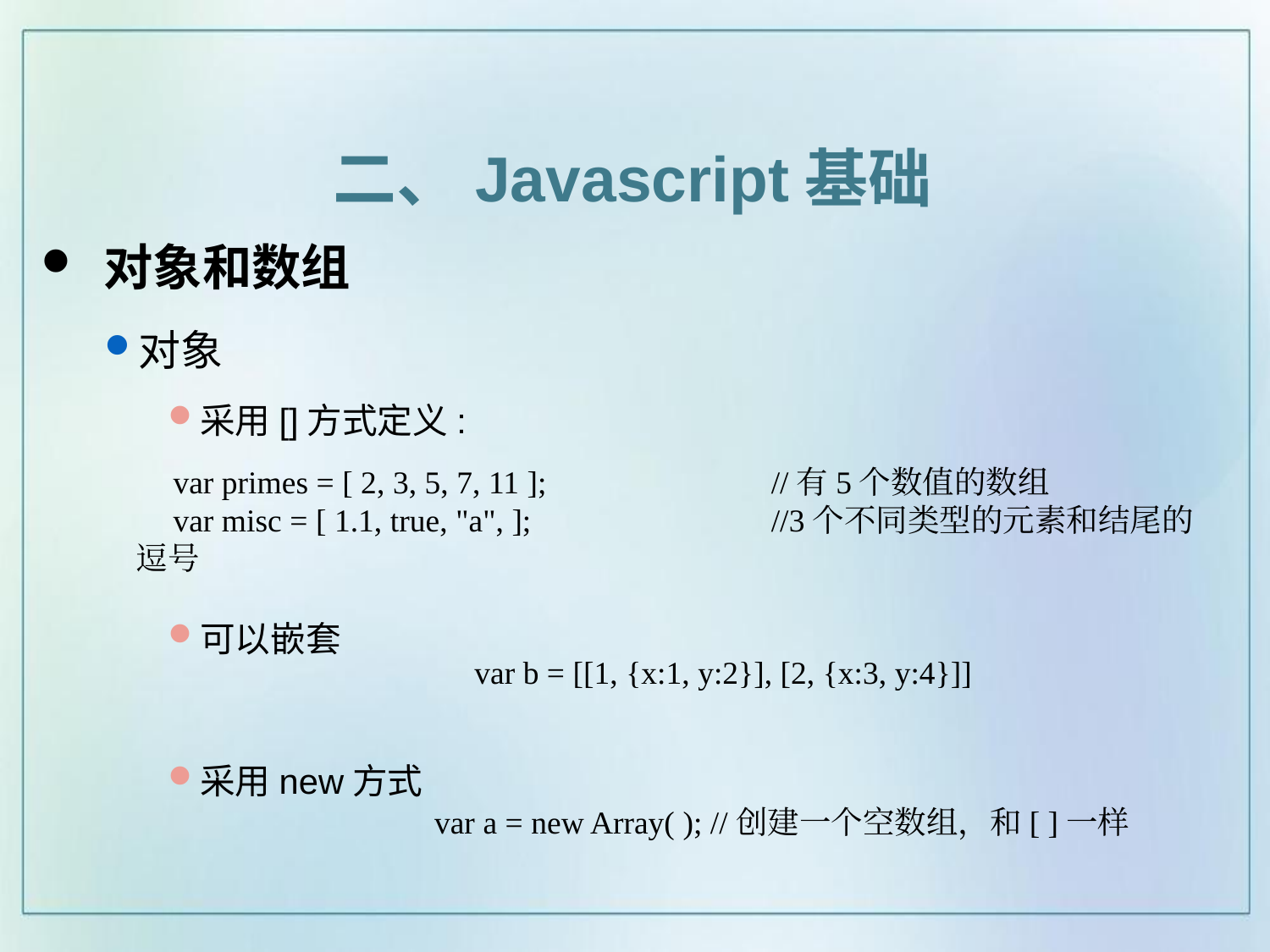

二、Javascript基础
 对象和数组
对象
采用[]方式定义:

可以嵌套

采用new方式

var primes = [ 2, 3, 5, 7, 11 ];		//有5个数值的数组
var misc = [ 1.1, true, "a", ];		//3个不同类型的元素和结尾的逗号
var b = [[1, {x:1, y:2}], [2, {x:3, y:4}]]
var a = new Array( ); //创建一个空数组，和[ ]一样